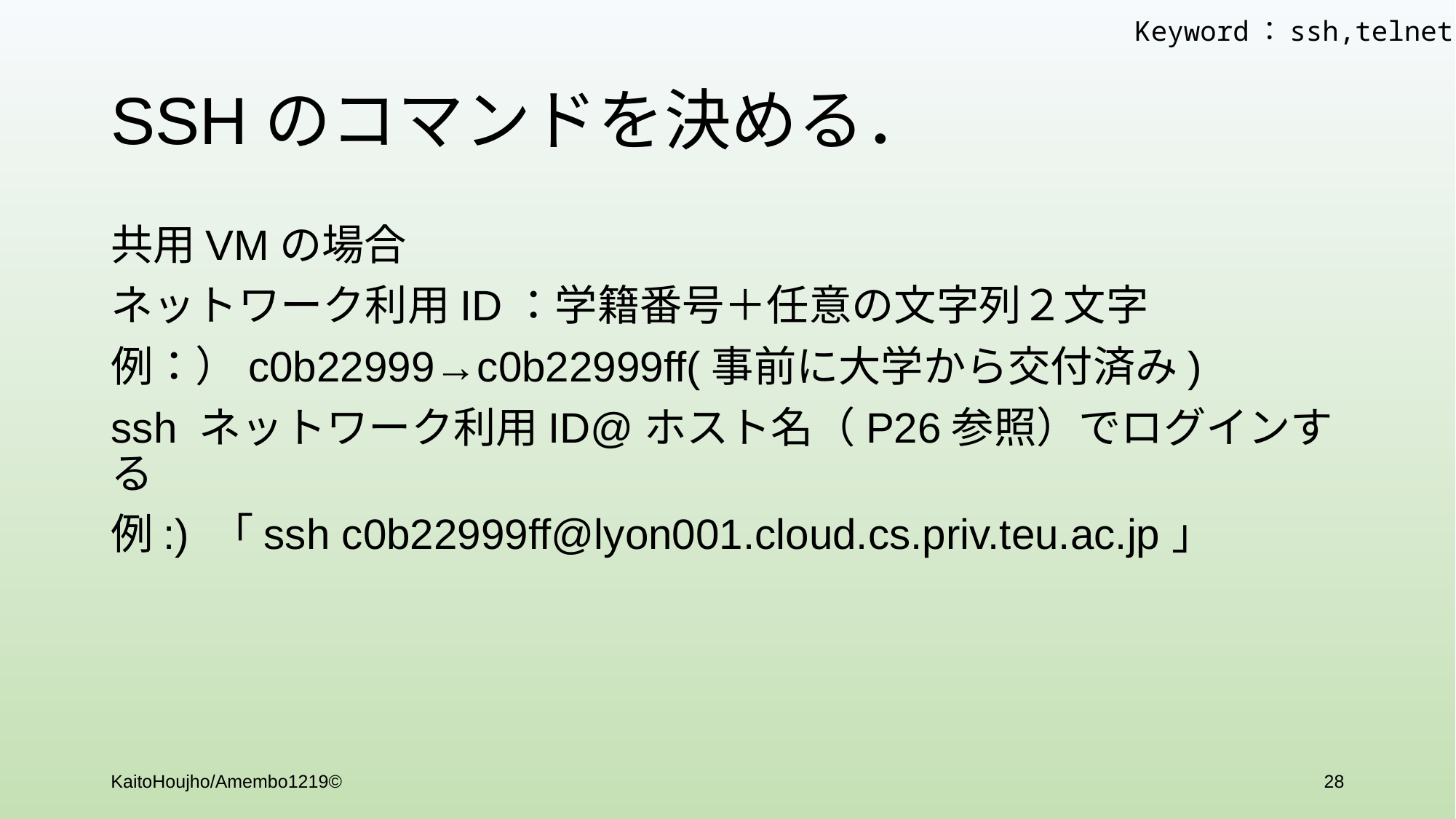

Keyword：ssh,telnet
# SSHのコマンドを決める．
共用VMの場合
ネットワーク利用ID：学籍番号＋任意の文字列２文字
例：）c0b22999→c0b22999ff(事前に大学から交付済み)
ssh ネットワーク利用ID@ホスト名（P26参照）でログインする
例:) 「ssh c0b22999ff@lyon001.cloud.cs.priv.teu.ac.jp」

KaitoHoujho/Amembo1219©
28